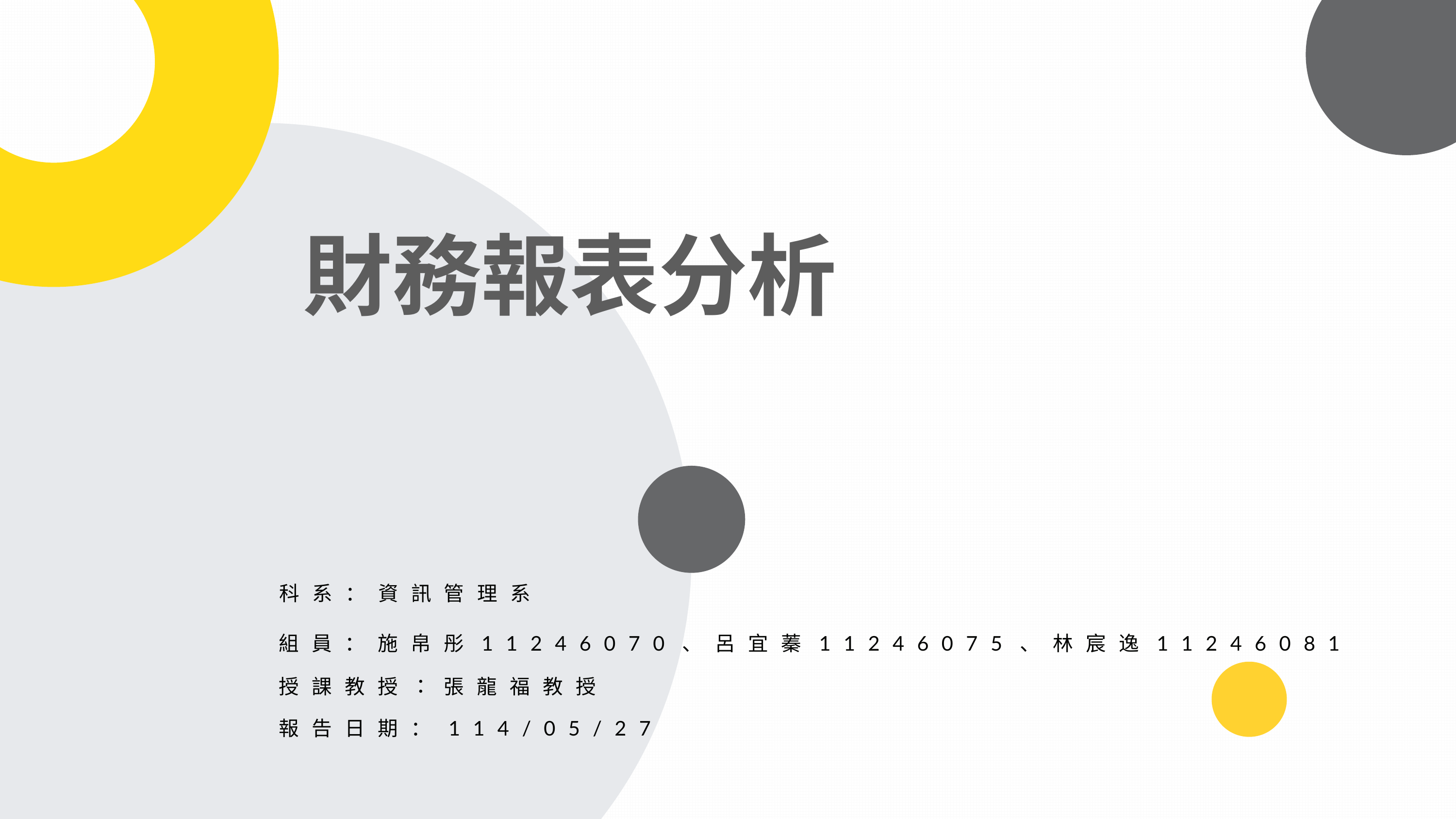

財務報表分析

科系：資訊管理系
組員：施帛彤11246070、呂宜蓁11246075、林宸逸11246081

授課教授：張龍福教授

報告日期：114/05/27